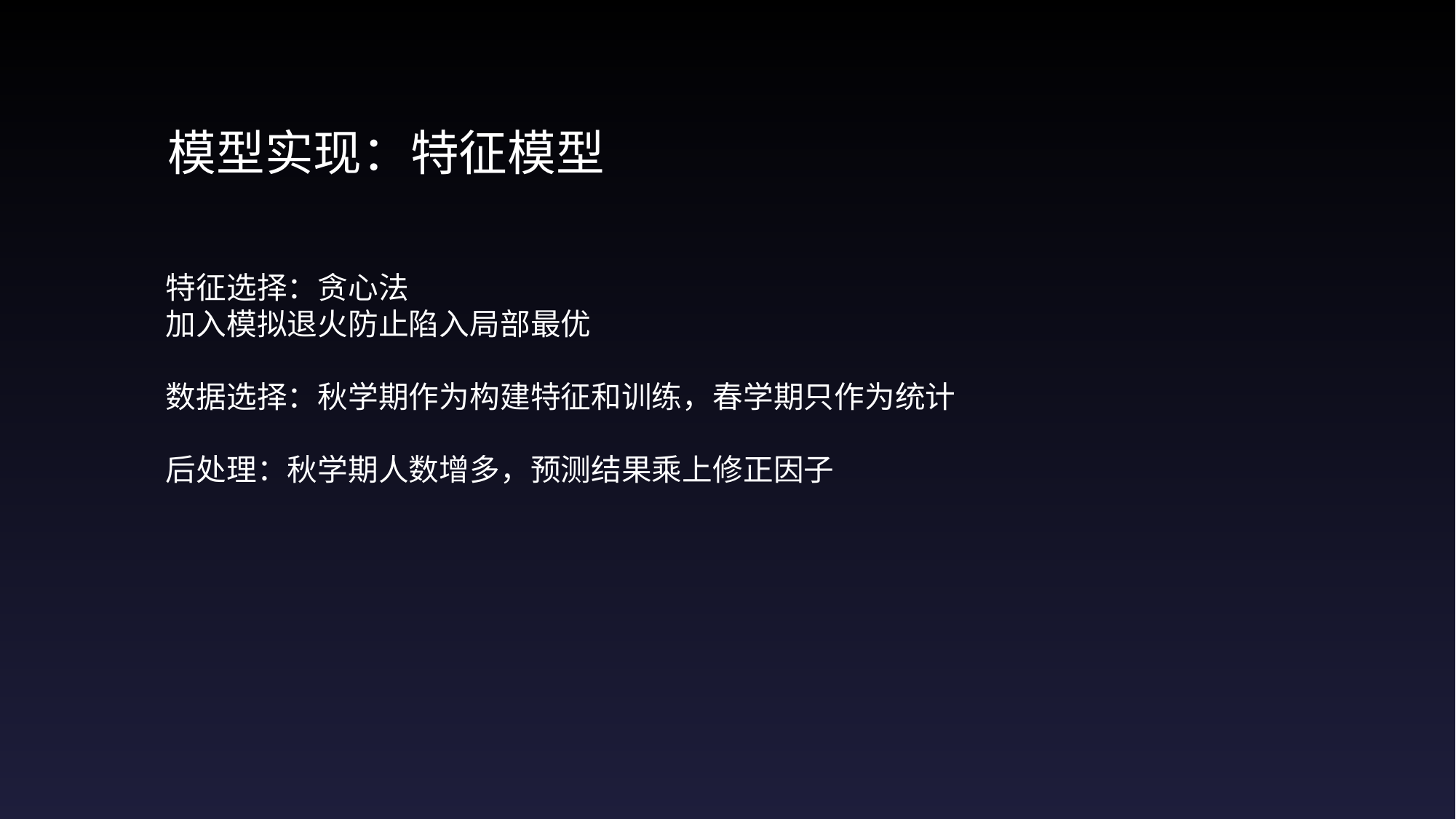

模型实现：特征模型
特征选择：贪心法
加入模拟退火防止陷入局部最优

数据选择：秋学期作为构建特征和训练，春学期只作为统计

后处理：秋学期人数增多，预测结果乘上修正因子